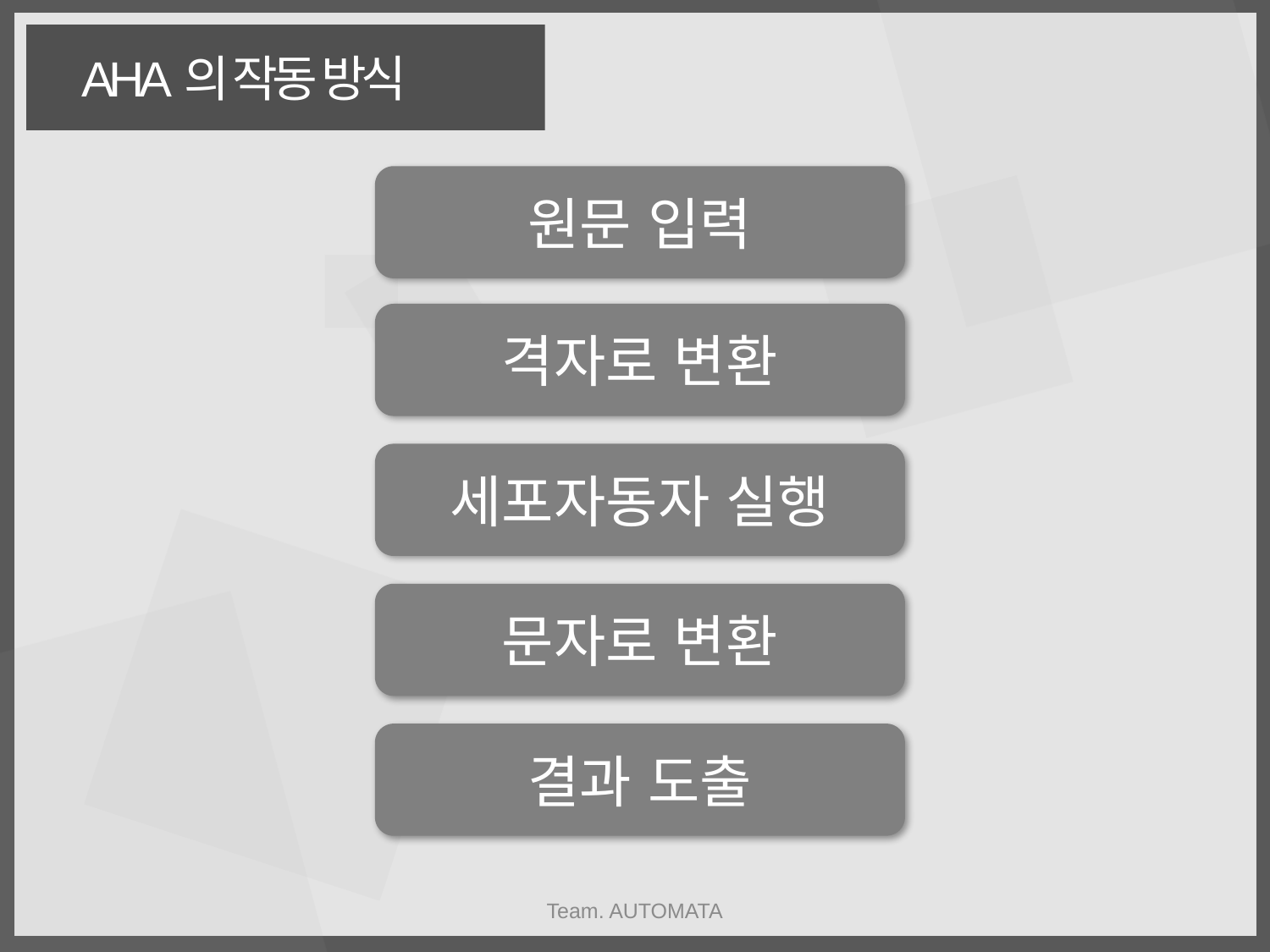

AHA의 작동 방식
원문 입력
격자로 변환
세포자동자 실행
문자로 변환
결과 도출
Team. AUTOMATA